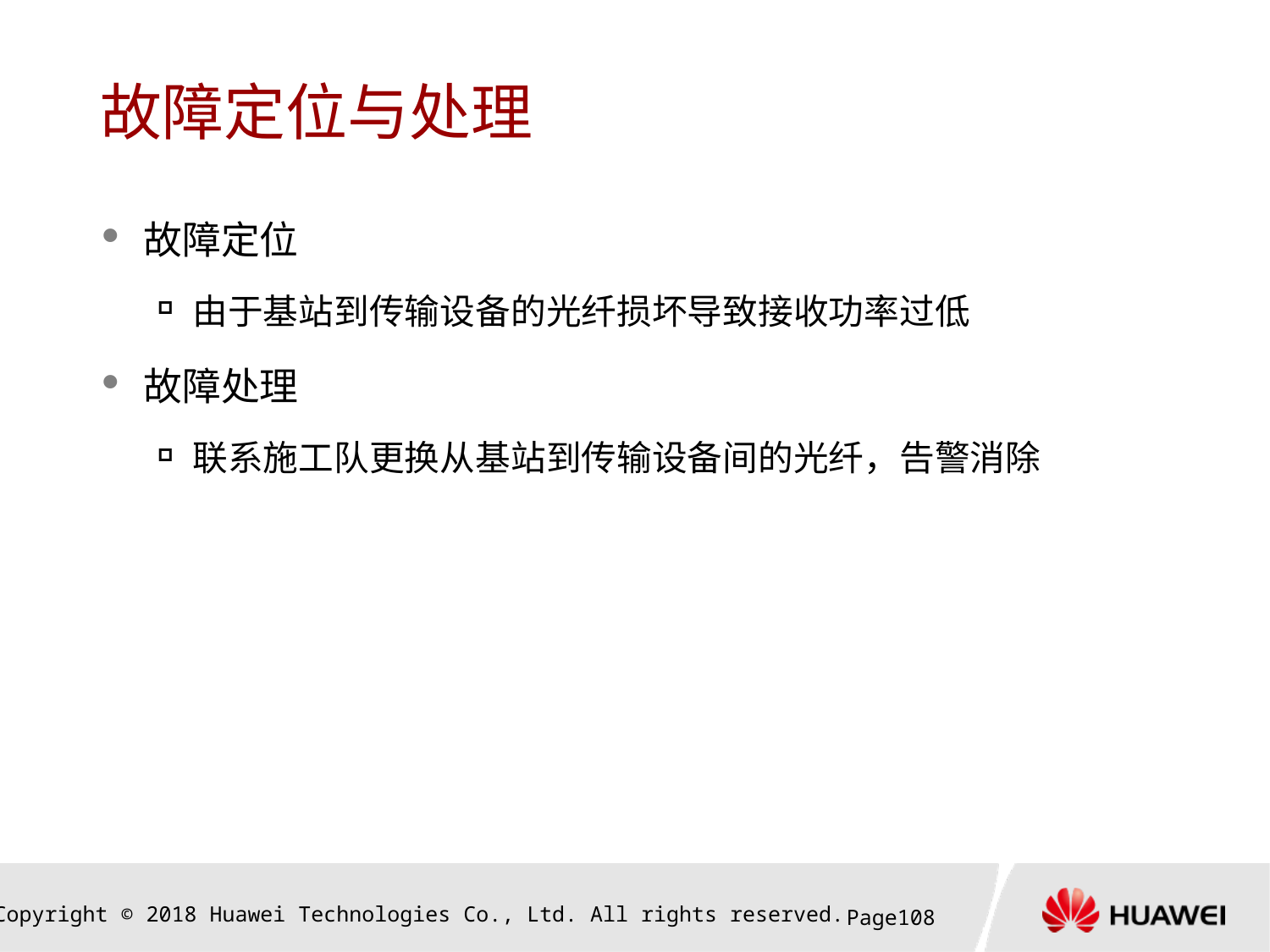

# 故障定位与处理
故障定位
由于基站到传输设备的光纤损坏导致接收功率过低
故障处理
联系施工队更换从基站到传输设备间的光纤，告警消除

Page108